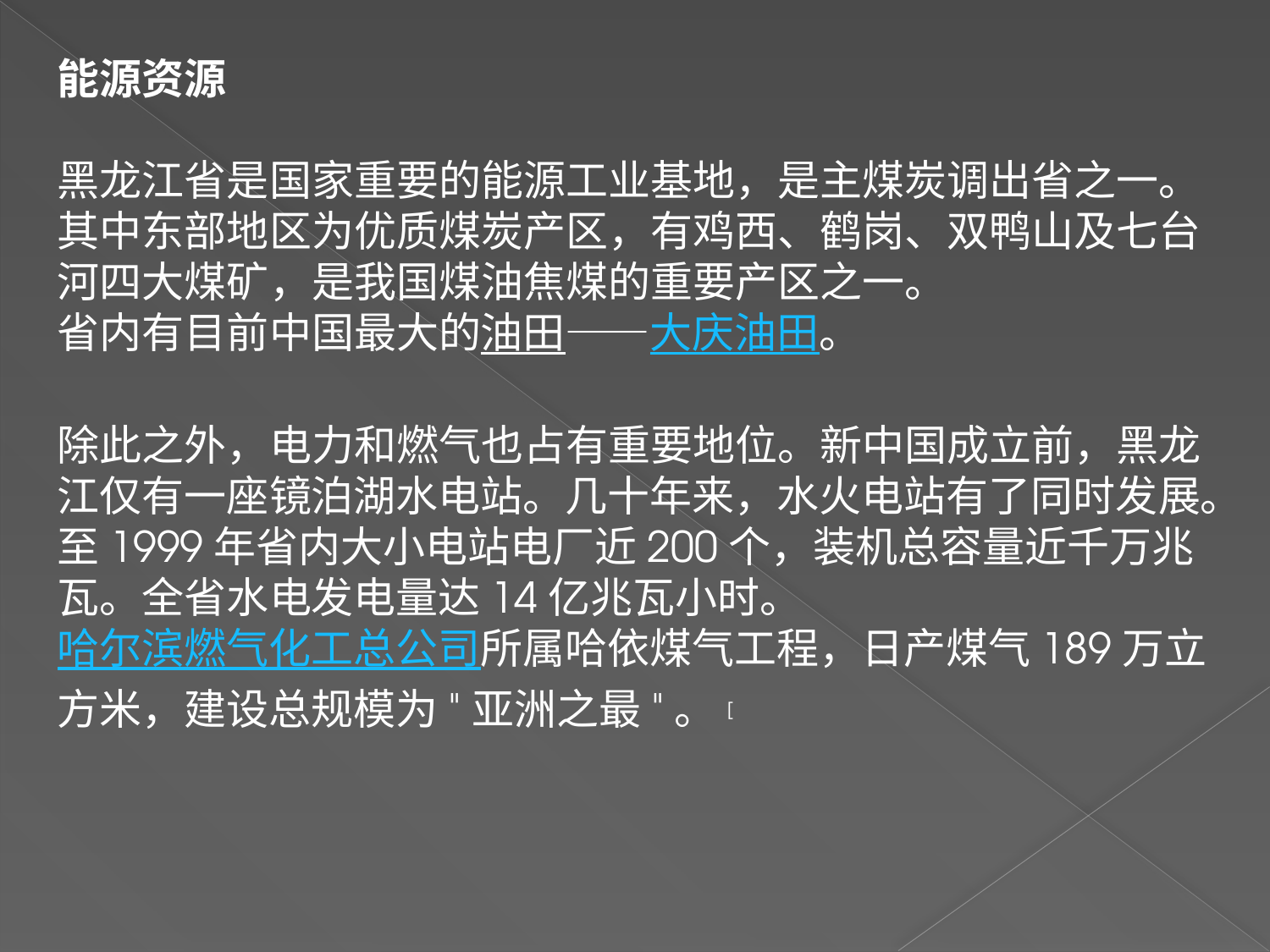

能源资源

黑龙江省是国家重要的能源工业基地，是主煤炭调出省之一。其中东部地区为优质煤炭产区，有鸡西、鹤岗、双鸭山及七台河四大煤矿，是我国煤油焦煤的重要产区之一。
省内有目前中国最大的油田——大庆油田。

除此之外，电力和燃气也占有重要地位。新中国成立前，黑龙江仅有一座镜泊湖水电站。几十年来，水火电站有了同时发展。至1999年省内大小电站电厂近200个，装机总容量近千万兆瓦。全省水电发电量达14亿兆瓦小时。哈尔滨燃气化工总公司所属哈依煤气工程，日产煤气189万立方米，建设总规模为"亚洲之最"。[